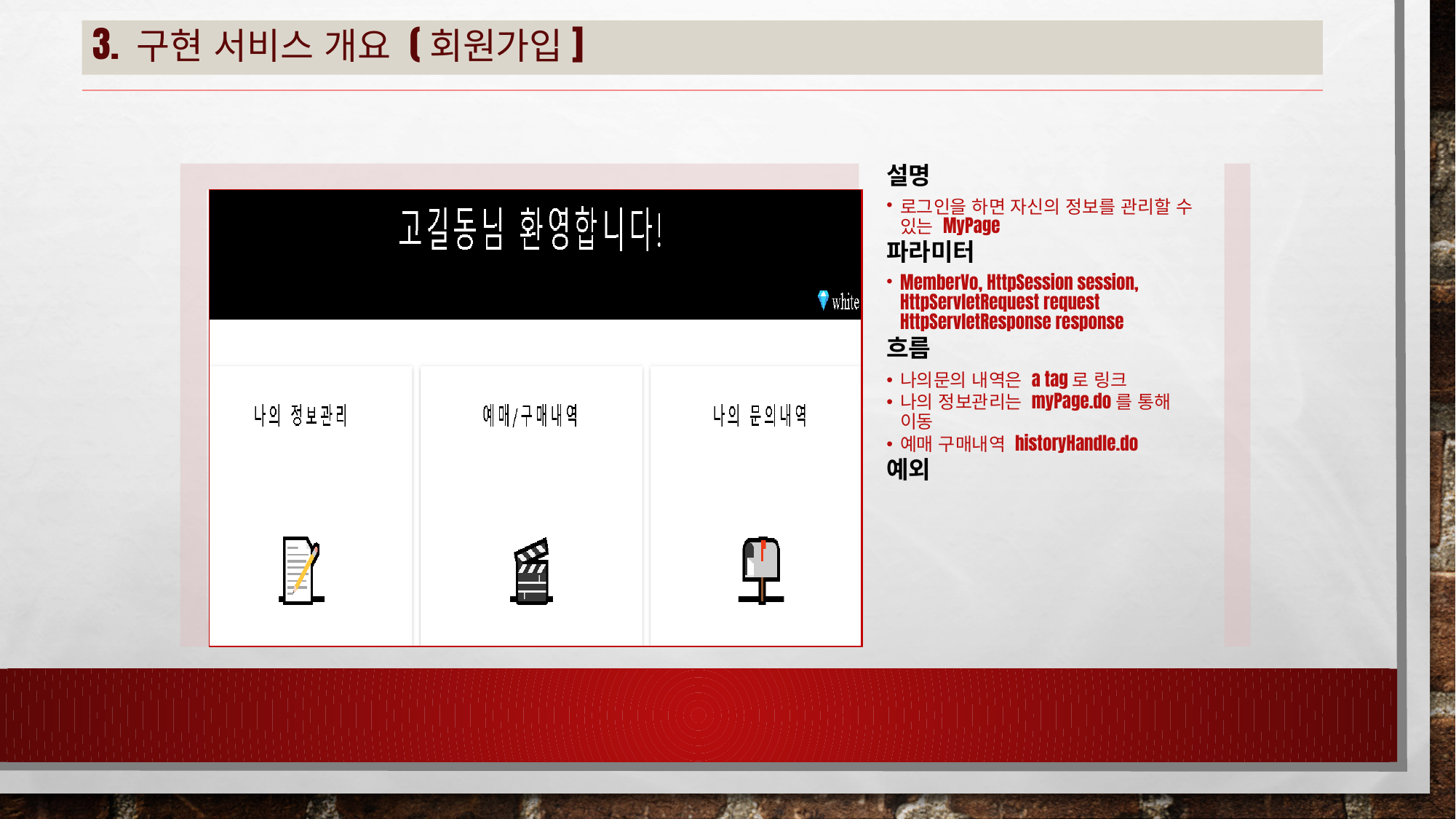

# 3. 구현 서비스 개요 (회원가입]
관리자 페이지
설명
로그인을 하면 자신의 정보를 관리할 수 있는 MyPage
파라미터
MemberVo, HttpSession session, HttpServletRequest request HttpServletResponse response
흐름
나의문의 내역은 a tag로 링크
나의 정보관리는 myPage.do를 통해 이동
예매 구매내역 historyHandle.do
예외